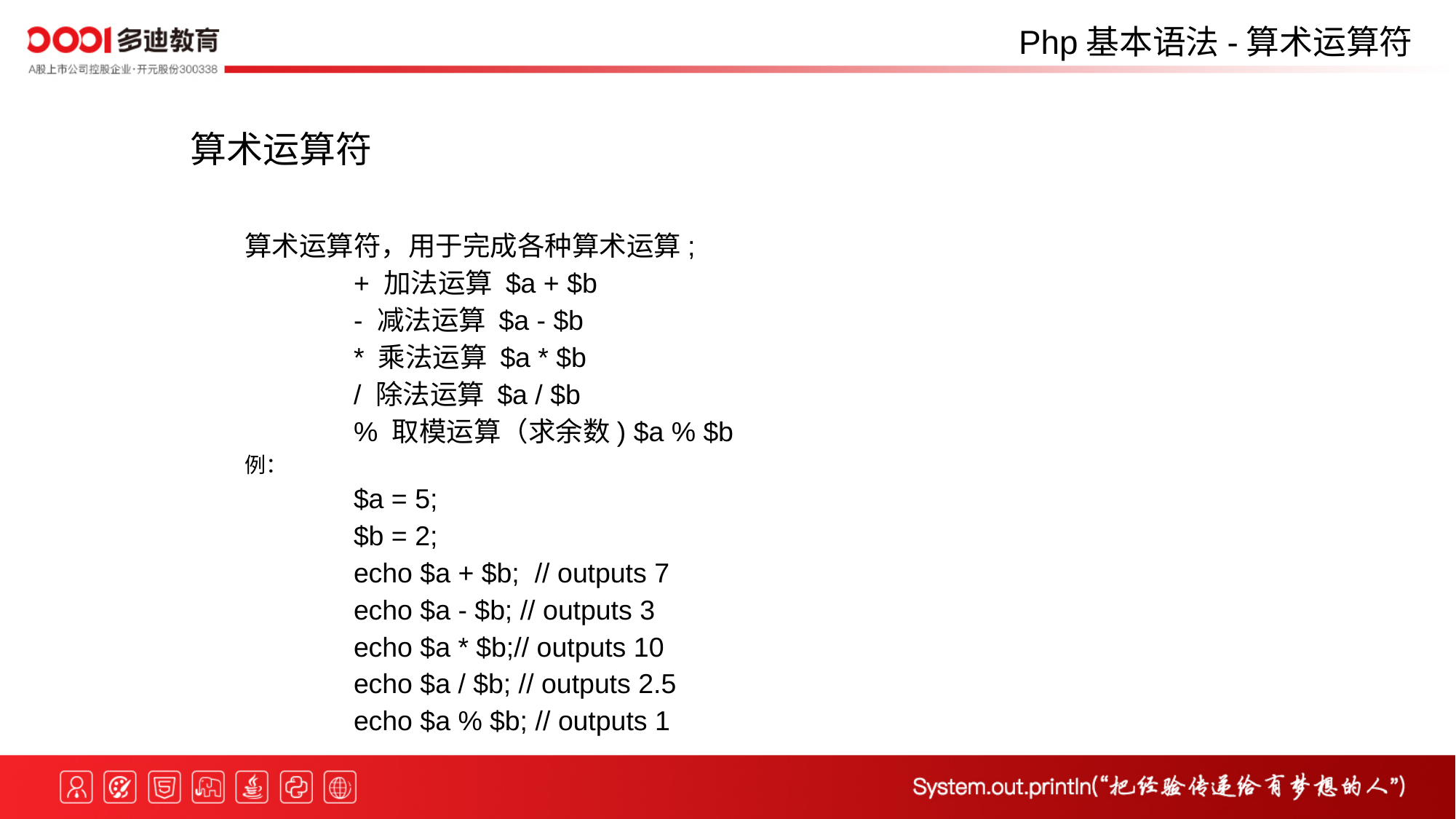

Php基本语法-算术运算符
算术运算符

算术运算符，用于完成各种算术运算;
	+ 加法运算 $a + $b
	- 减法运算 $a - $b
	* 乘法运算 $a * $b
	/ 除法运算 $a / $b
	% 取模运算（求余数) $a % $b
例：
	$a = 5;
	$b = 2;
	echo $a + $b;  // outputs 7
	echo $a - $b; // outputs 3
	echo $a * $b;// outputs 10
	echo $a / $b; // outputs 2.5
	echo $a % $b; // outputs 1